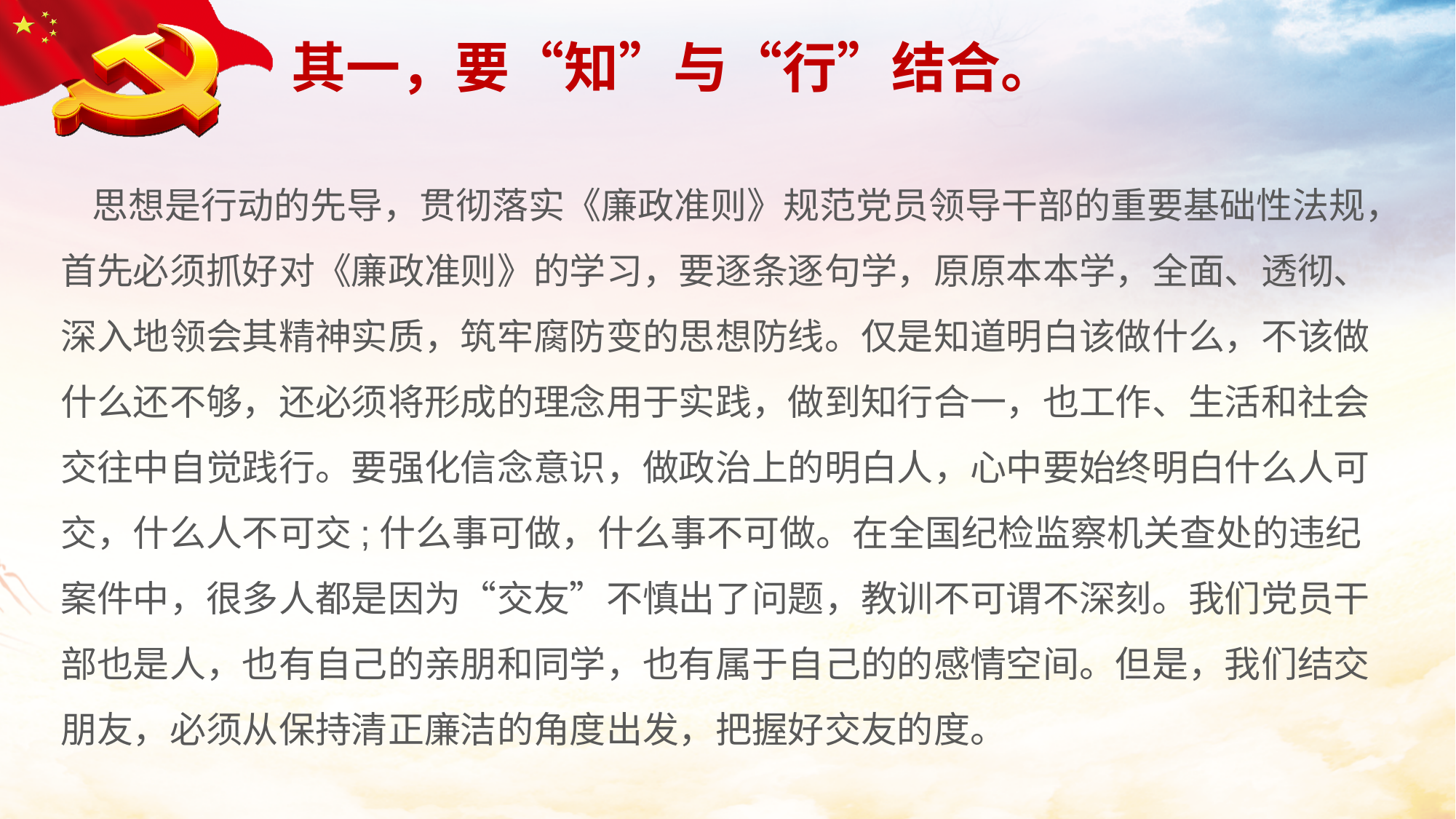

其一，要“知”与“行”结合。
    思想是行动的先导，贯彻落实《廉政准则》规范党员领导干部的重要基础性法规，首先必须抓好对《廉政准则》的学习，要逐条逐句学，原原本本学，全面、透彻、深入地领会其精神实质，筑牢腐防变的思想防线。仅是知道明白该做什么，不该做什么还不够，还必须将形成的理念用于实践，做到知行合一，也工作、生活和社会交往中自觉践行。要强化信念意识，做政治上的明白人，心中要始终明白什么人可交，什么人不可交;什么事可做，什么事不可做。在全国纪检监察机关查处的违纪案件中，很多人都是因为“交友”不慎出了问题，教训不可谓不深刻。我们党员干部也是人，也有自己的亲朋和同学，也有属于自己的的感情空间。但是，我们结交朋友，必须从保持清正廉洁的角度出发，把握好交友的度。